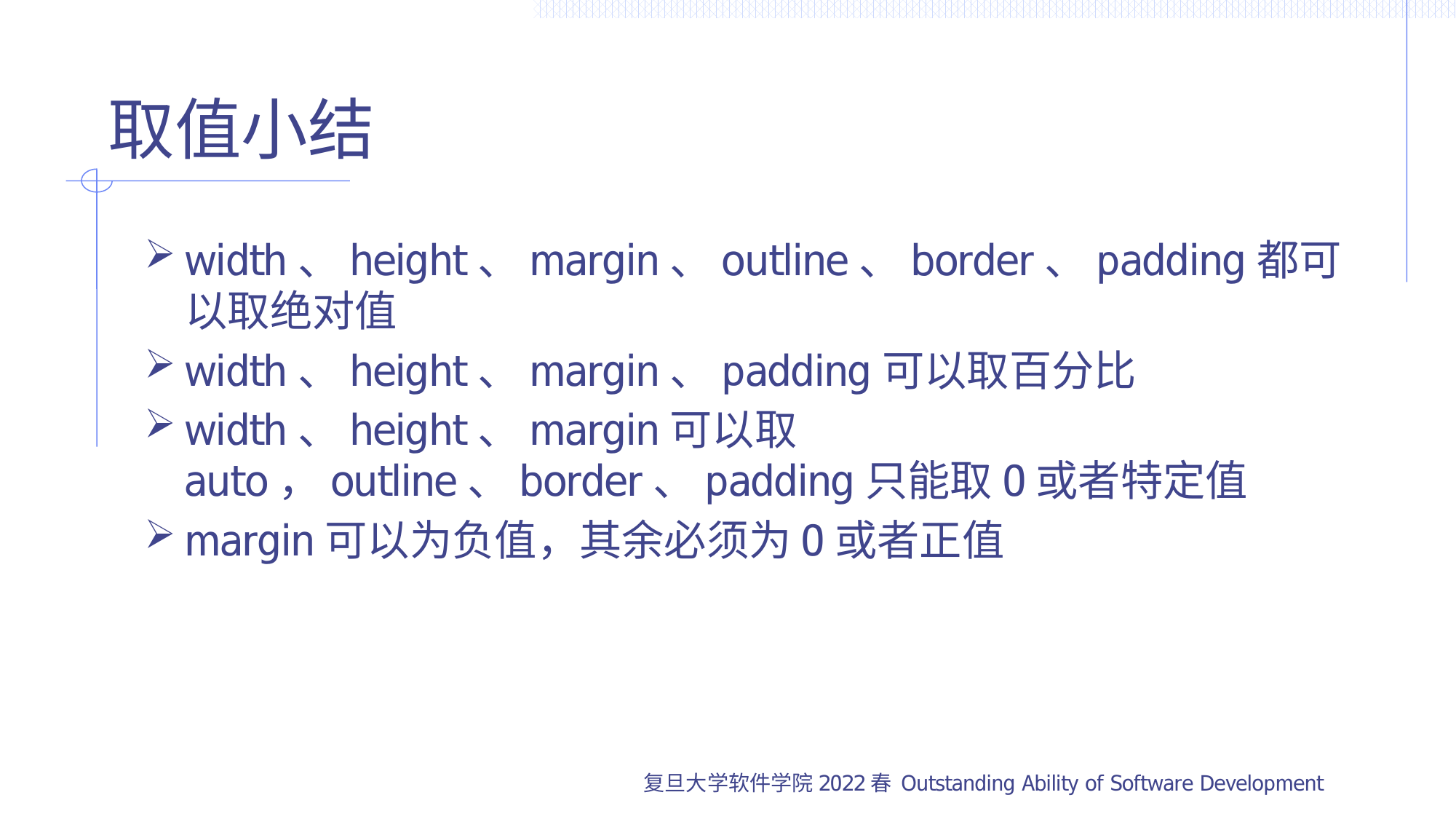

# 取值小结
width、height、margin、outline、border、padding都可以取绝对值
width、height、margin、padding可以取百分比
width、height、margin可以取auto，outline、border、padding只能取0或者特定值
margin可以为负值，其余必须为0或者正值